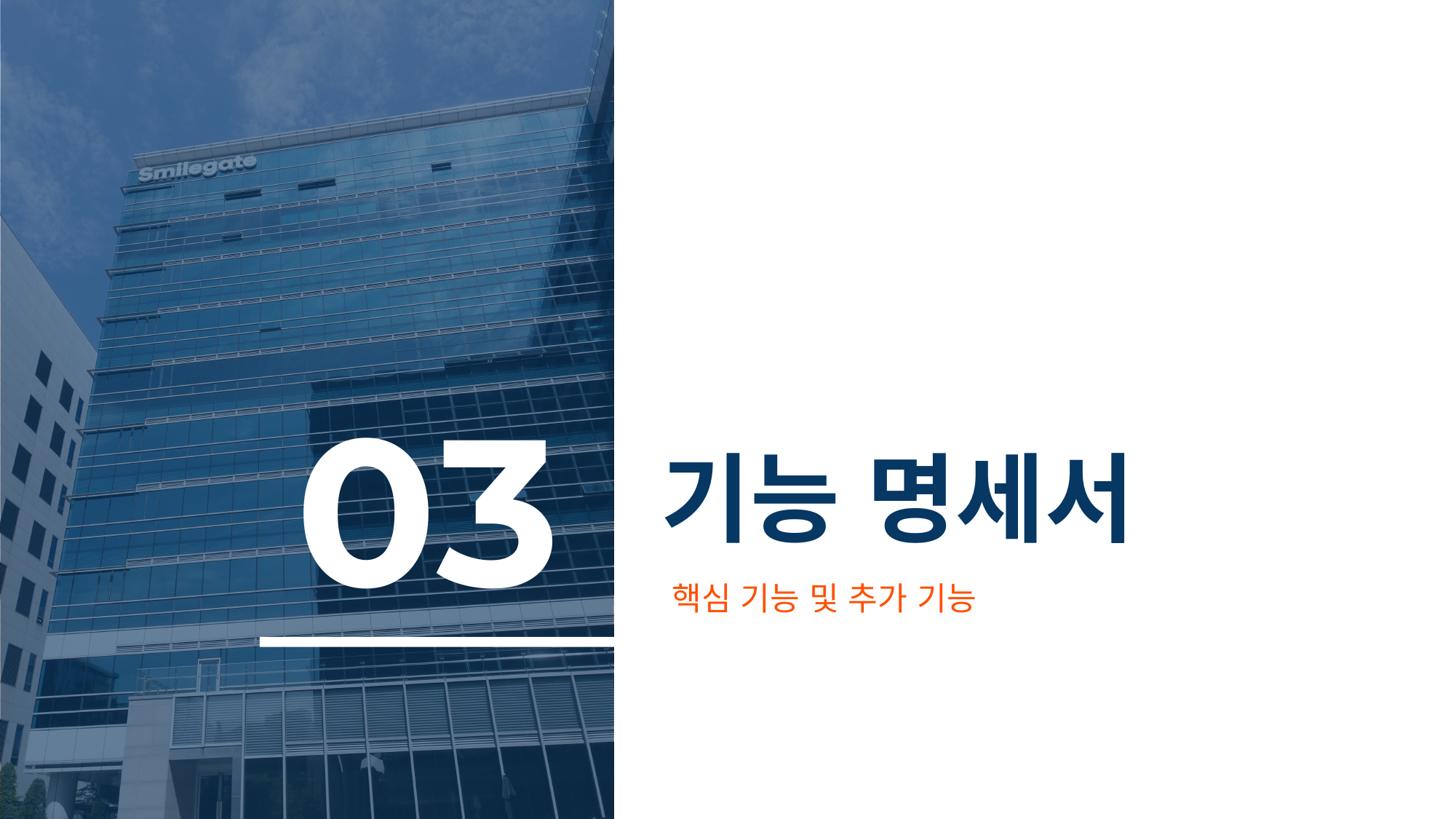

03
# 기능 명세서
핵심 기능 및 추가 기능